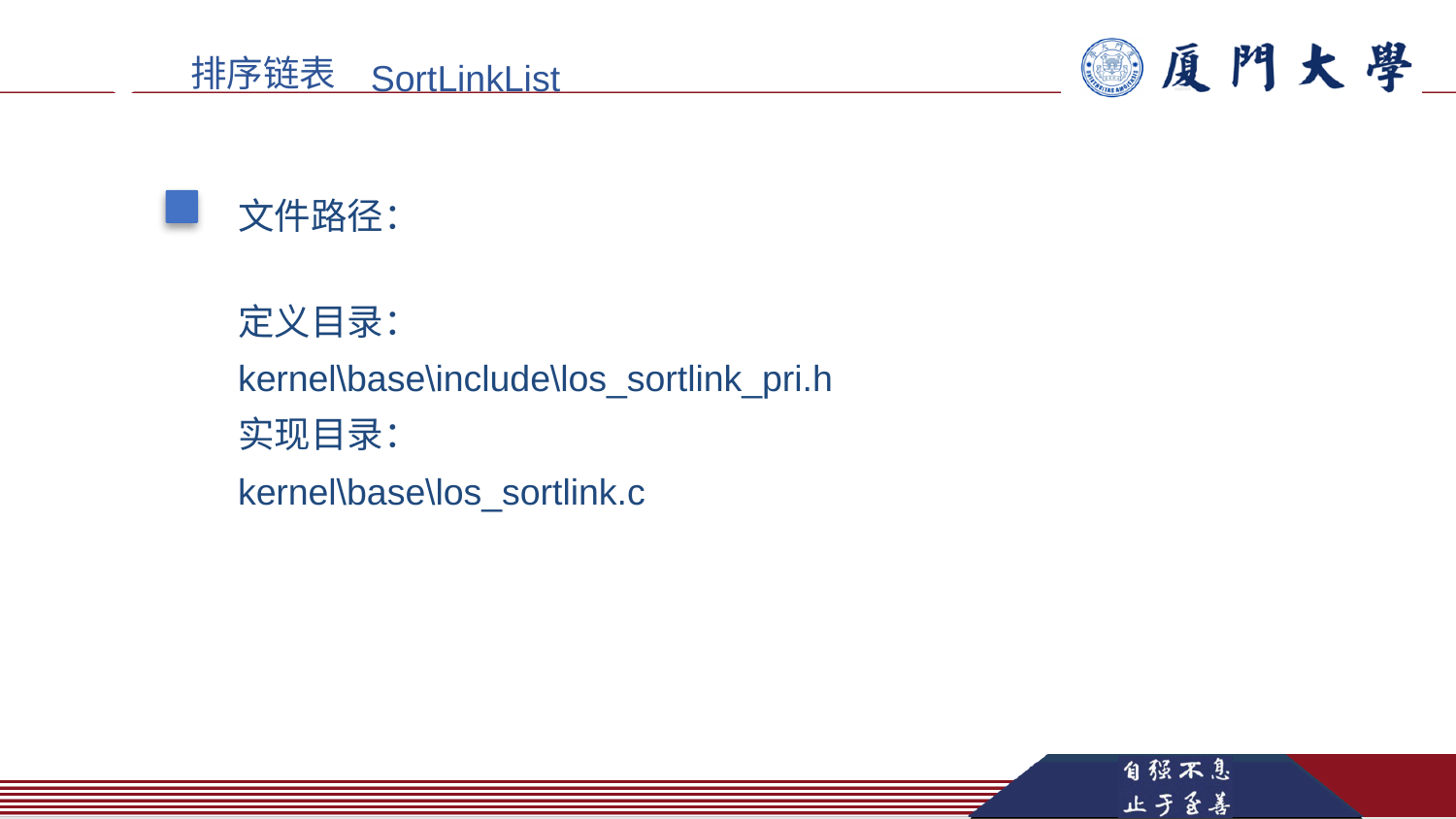

3
排序链表
SortLinkList
文件路径：

定义⽬录：
kernel\base\include\los_sortlink_pri.h
实现⽬录：
kernel\base\los_sortlink.c